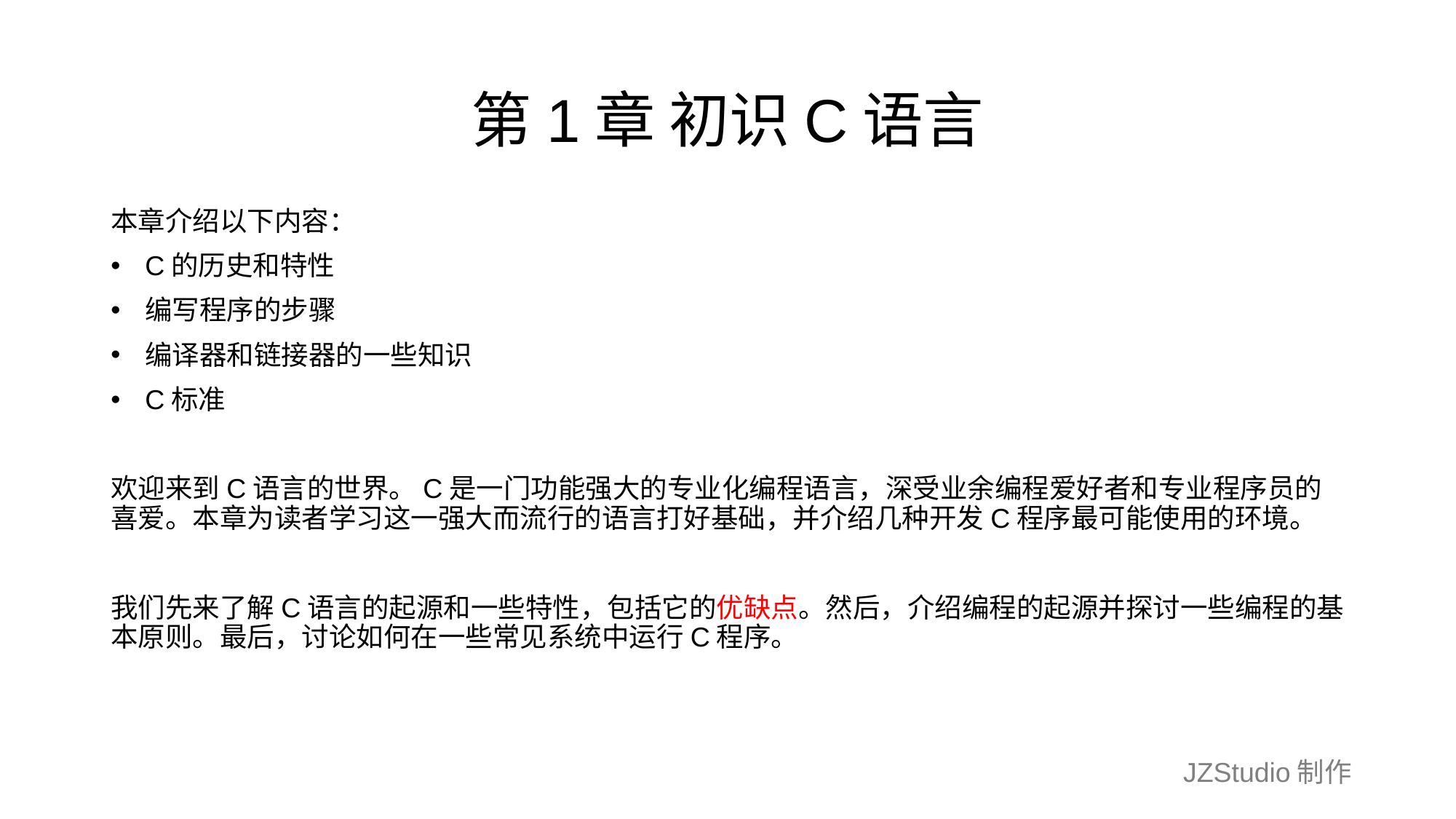

# 第1章 初识C语言
本章介绍以下内容：
C的历史和特性
编写程序的步骤
编译器和链接器的一些知识
C标准

欢迎来到C语言的世界。C是一门功能强大的专业化编程语言，深受业余编程爱好者和专业程序员的喜爱。本章为读者学习这一强大而流行的语言打好基础，并介绍几种开发C程序最可能使用的环境。

我们先来了解C语言的起源和一些特性，包括它的优缺点。然后，介绍编程的起源并探讨一些编程的基本原则。最后，讨论如何在一些常见系统中运行C程序。